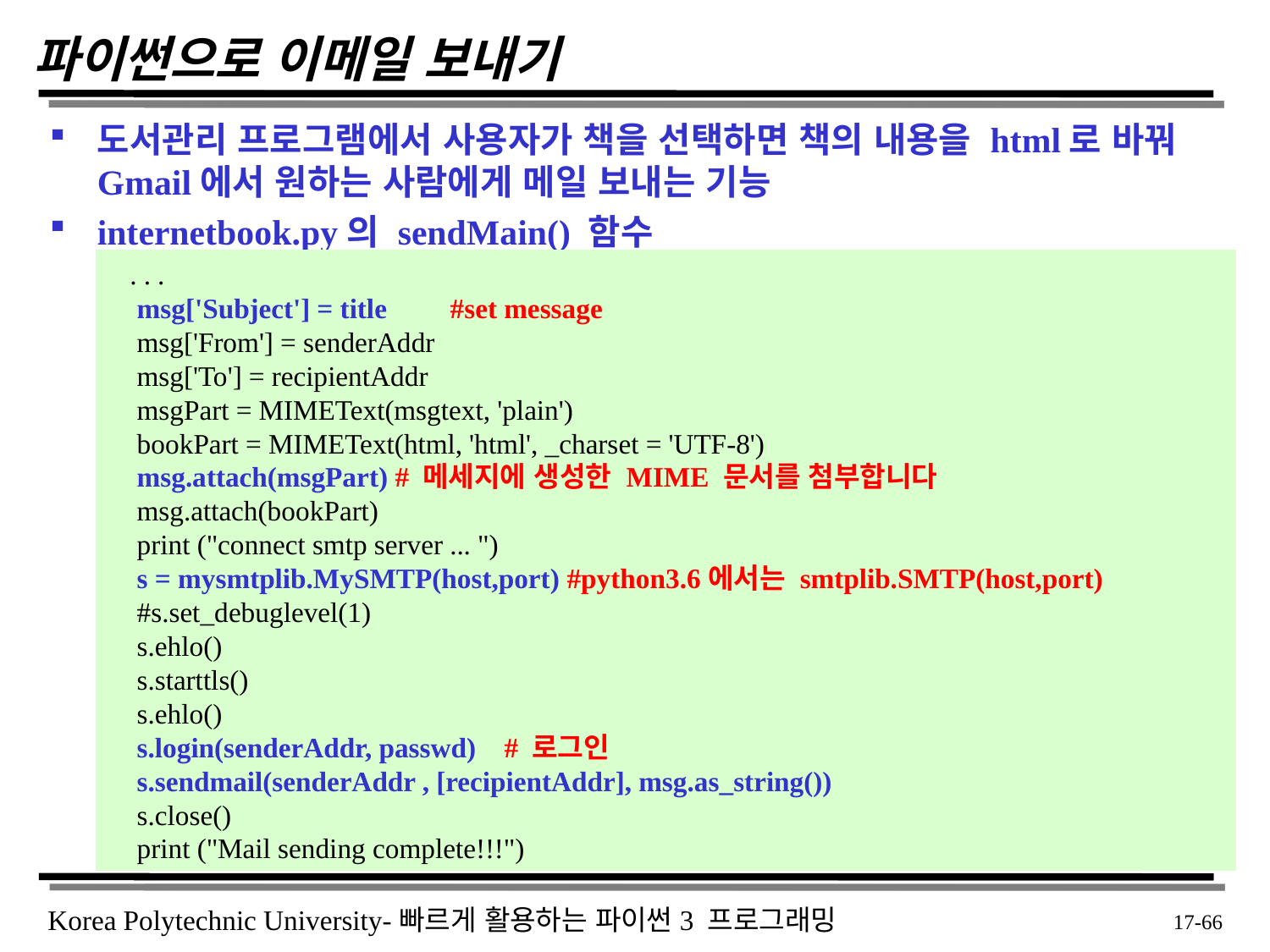

# 파이썬으로 이메일 보내기
도서관리 프로그램에서 사용자가 책을 선택하면 책의 내용을 html로 바꿔 Gmail에서 원하는 사람에게 메일 보내는 기능
internetbook.py의 sendMain() 함수

   . . .
    msg['Subject'] = title         #set message
    msg['From'] = senderAddr
    msg['To'] = recipientAddr
    msgPart = MIMEText(msgtext, 'plain')
    bookPart = MIMEText(html, 'html', _charset = 'UTF-8')
    msg.attach(msgPart) # 메세지에 생성한 MIME 문서를 첨부합니다
    msg.attach(bookPart)
    print ("connect smtp server ... ")
    s = mysmtplib.MySMTP(host,port) #python3.6에서는 smtplib.SMTP(host,port)
    #s.set_debuglevel(1)
    s.ehlo()
    s.starttls()
    s.ehlo()
    s.login(senderAddr, passwd)    # 로그인
    s.sendmail(senderAddr , [recipientAddr], msg.as_string())
    s.close()
    print ("Mail sending complete!!!")
 17-66